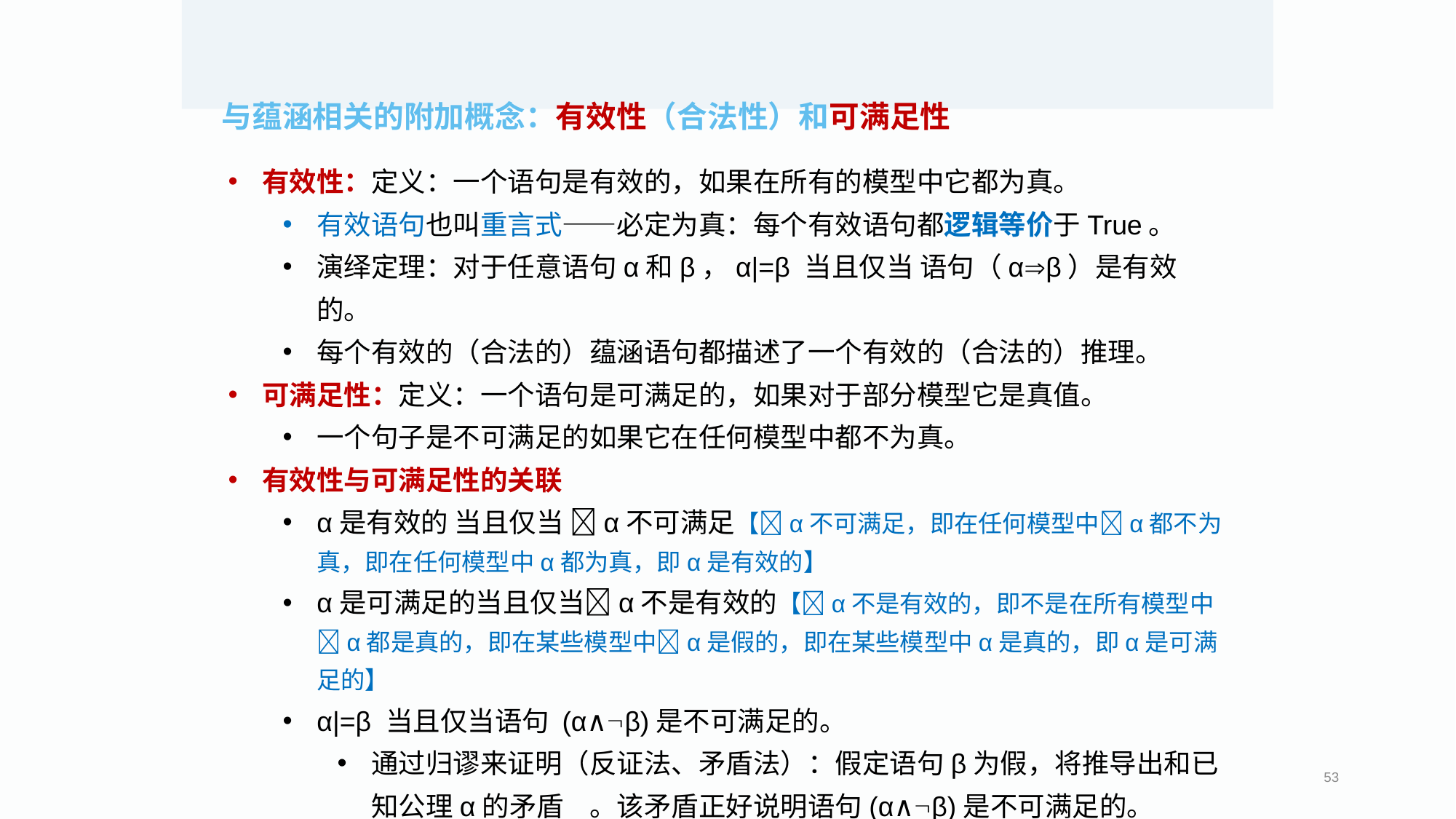

与蕴涵相关的附加概念：有效性（合法性）和可满足性
有效性：定义：一个语句是有效的，如果在所有的模型中它都为真。
有效语句也叫重言式——必定为真：每个有效语句都逻辑等价于True。
演绎定理：对于任意语句α和β，α|=β 当且仅当 语句（α⇒β）是有效的。
每个有效的（合法的）蕴涵语句都描述了一个有效的（合法的）推理。
可满足性：定义：一个语句是可满足的，如果对于部分模型它是真值。
一个句子是不可满足的如果它在任何模型中都不为真。
有效性与可满足性的关联
α是有效的 当且仅当 ¬α不可满足【¬α不可满足，即在任何模型中¬α都不为真，即在任何模型中α都为真，即α是有效的】
α是可满足的当且仅当¬α不是有效的【¬α不是有效的，即不是在所有模型中¬α都是真的，即在某些模型中¬α是假的，即在某些模型中α是真的，即α是可满足的】
α|=β 当且仅当语句 (α∧¬β)是不可满足的。
通过归谬来证明（反证法、矛盾法）：假定语句β为假，将推导出和已知公理α的矛盾	。该矛盾正好说明语句(α∧¬β)是不可满足的。
53